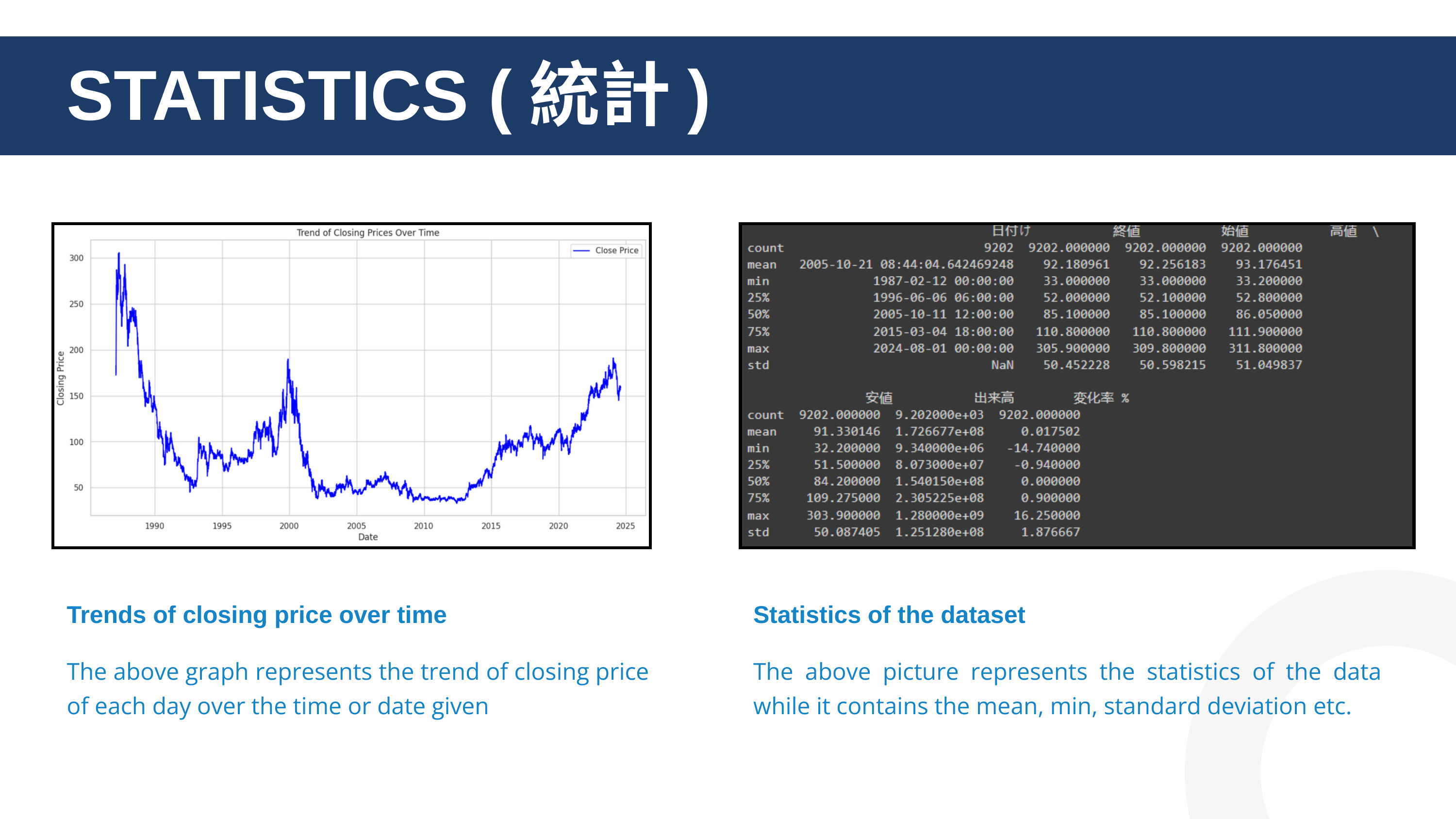

STATISTICS (統計)

Trends of closing price over time
Statistics of the dataset

The above graph represents the trend of closing price of each day over the time or date given
The above picture represents the statistics of the data while it contains the mean, min, standard deviation etc.